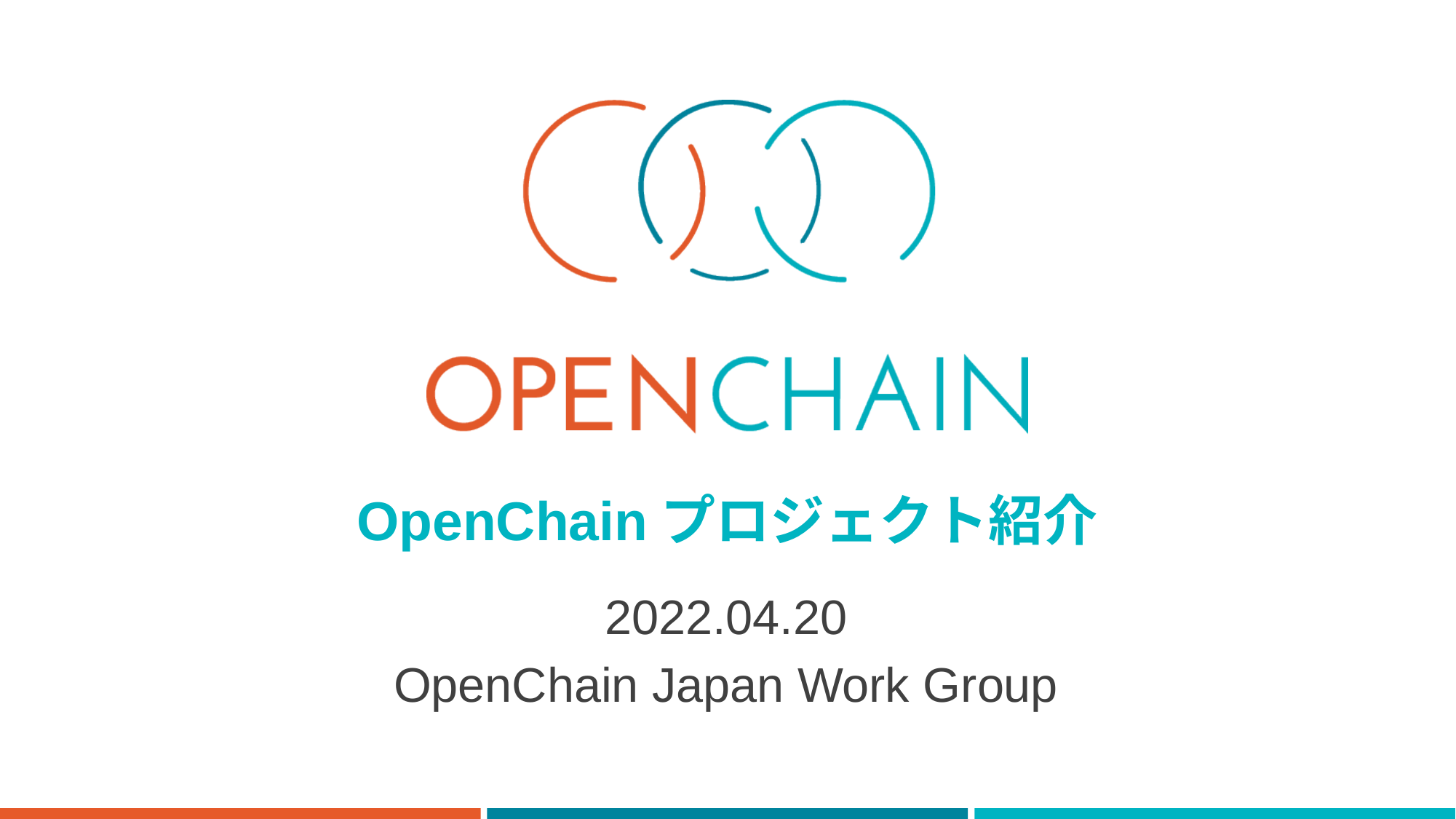

# OpenChainプロジェクト紹介
2022.04.20
OpenChain Japan Work Group